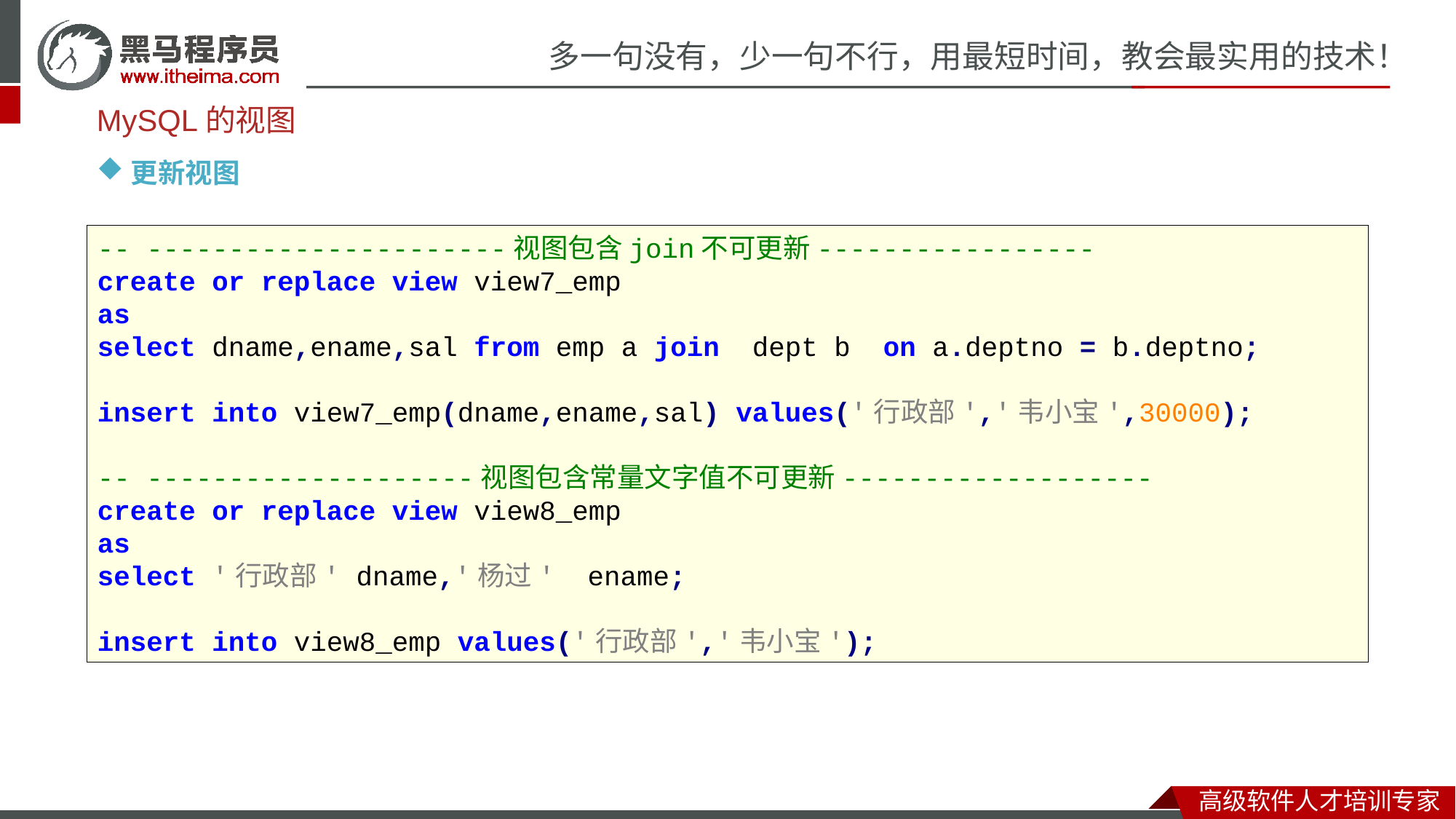

MySQL的视图
更新视图
-- ----------------------视图包含join不可更新-----------------
create or replace view view7_emp
as
select dname,ename,sal from emp a join  dept b  on a.deptno = b.deptno;

insert into view7_emp(dname,ename,sal) values('行政部','韦小宝',30000);

-- --------------------视图包含常量文字值不可更新-------------------
create or replace view view8_emp
as
select '行政部' dname,'杨过'  ename;

insert into view8_emp values('行政部','韦小宝');